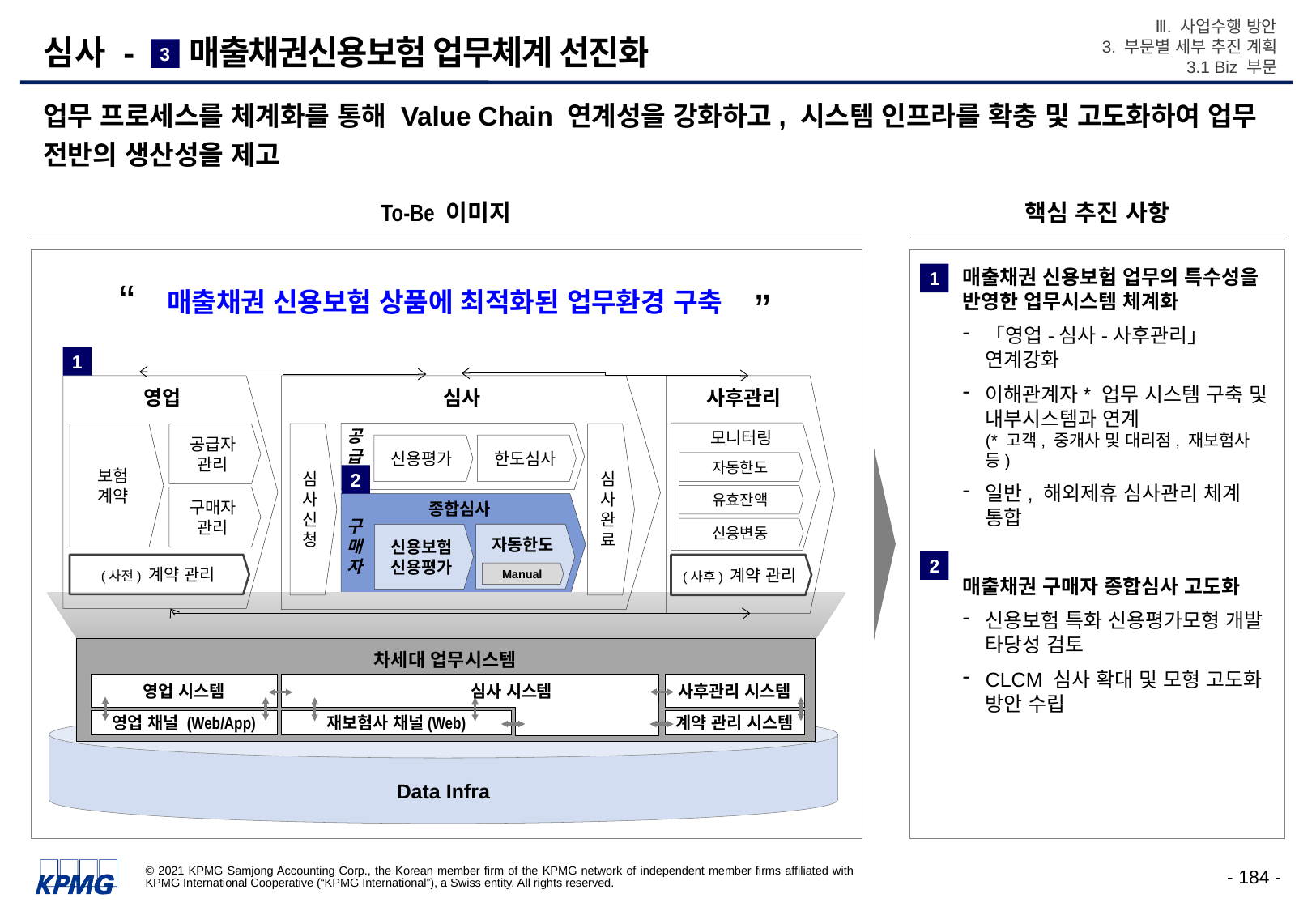

Ⅲ. 사업수행 방안
3. 부문별 세부 추진 계획
3.1 Biz 부문
# 심사 -     매출채권신용보험 업무체계 선진화
3
업무 프로세스를 체계화를 통해 Value Chain 연계성을 강화하고, 시스템 인프라를 확충 및 고도화하여 업무 전반의 생산성을 제고
To-Be 이미지
핵심 추진 사항

매출채권 신용보험 업무의 특수성을 반영한 업무시스템 체계화
「영업-심사-사후관리」 연계강화
이해관계자* 업무 시스템 구축 및 내부시스템과 연계
(* 고객, 중개사 및 대리점, 재보험사 등)
일반, 해외제휴 심사관리 체계 통합

매출채권 구매자 종합심사 고도화
신용보험 특화 신용평가모형 개발 타당성 검토
CLCM 심사 확대 및 모형 고도화 방안 수립
1
“
매출채권 신용보험 상품에 최적화된 업무환경 구축
”
1
영업
사후관리
심사
공
급
자
모니터링

심
사
신
청
심
사
완
료
보험
계약
공급자
관리
신용평가
한도심사
자동한도
2
유효잔액
구매자
관리
종합심사
구
매
자
신용변동
자동한도
신용보험
신용평가

2
(사전) 계약 관리
(사후) 계약 관리
Manual

차세대 업무시스템
영업 시스템
                 심사 시스템

사후관리 시스템
영업 채널 (Web/App)
재보험사 채널(Web)
계약 관리 시스템

Data Infra